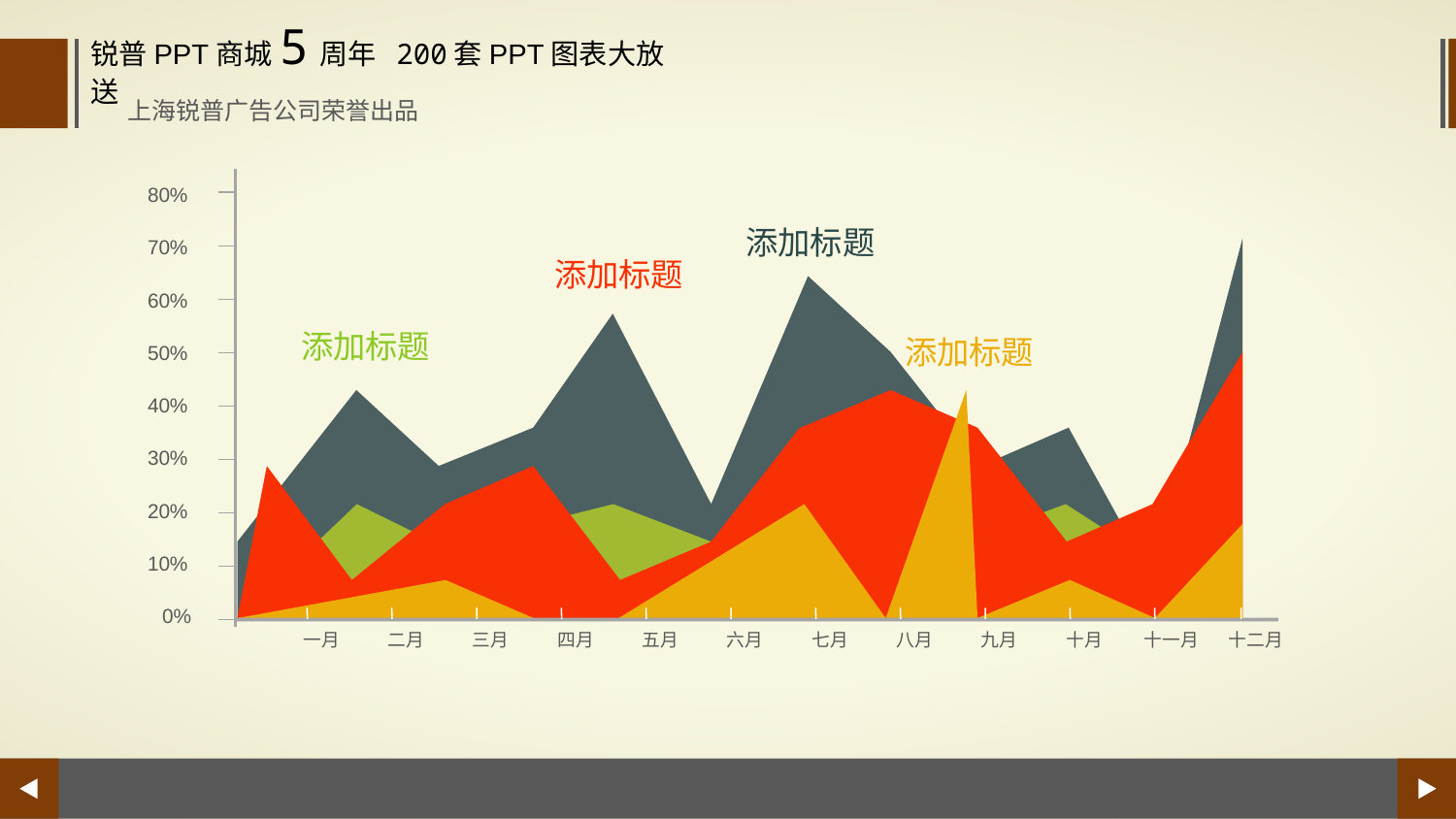

锐普PPT商城5周年  200套PPT图表大放送

上海锐普广告公司荣誉出品

80%
添加标题
70%

添加标题
60%
添加标题
添加标题
50%
40%
30%
20%
10%
0%

一月
二月
三月
四月
五月
六月
七月
八月
九月
十月
十一月
十二月